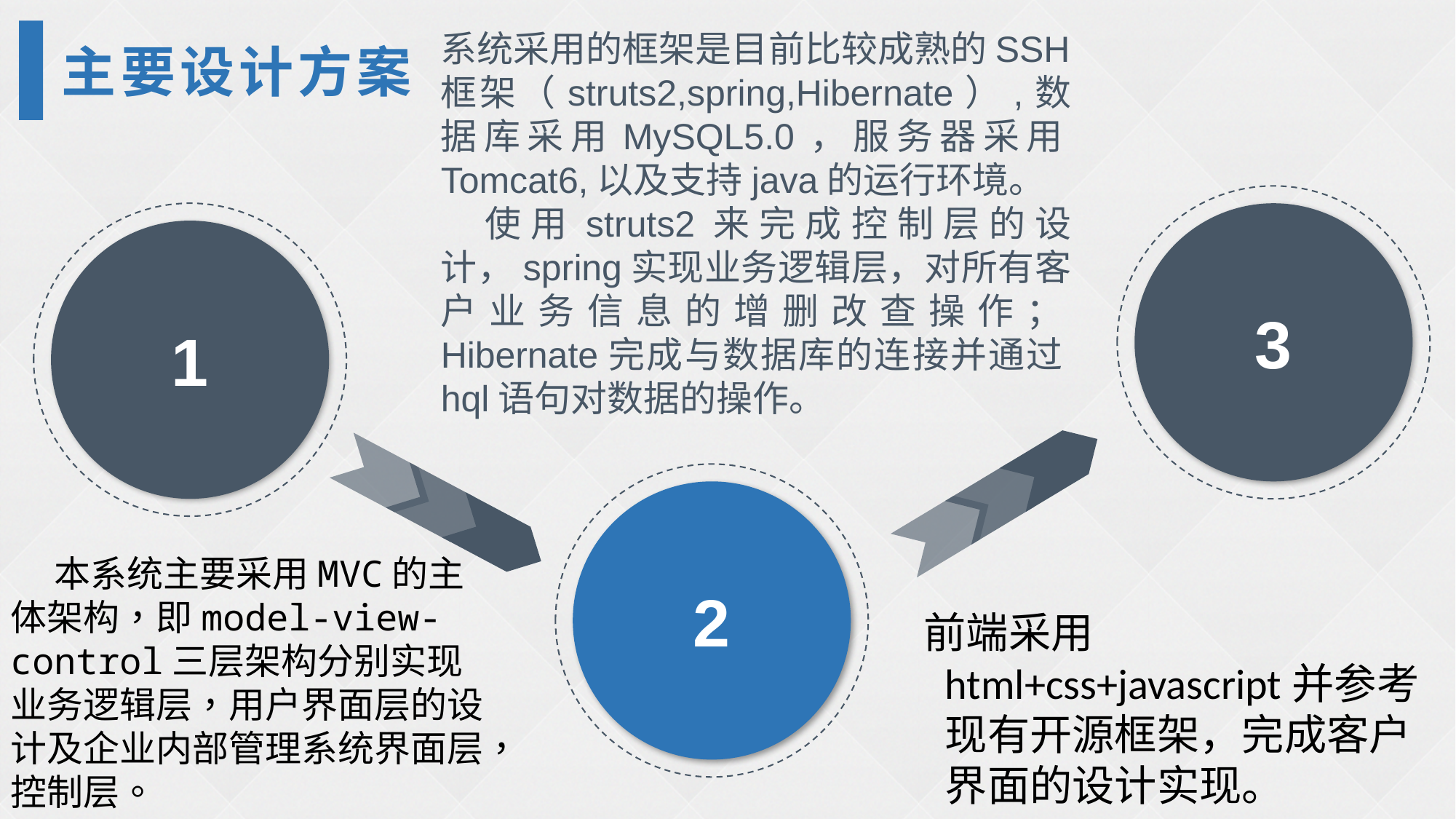

主要设计方案
系统采用的框架是目前比较成熟的SSH框架（struts2,spring,Hibernate）,数据库采用MySQL5.0，服务器采用Tomcat6,以及支持java的运行环境。
  使用struts2来完成控制层的设计，spring实现业务逻辑层，对所有客户业务信息的增删改查操作；Hibernate完成与数据库的连接并通过hql语句对数据的操作。

3

1

2

      本系统主要采用MVC的主体架构，即model-view-control三层架构分别实现业务逻辑层，用户界面层的设计及企业内部管理系统界面层，控制层。
 前端采用html+css+javascript并参考现有开源框架，完成客户界面的设计实现。